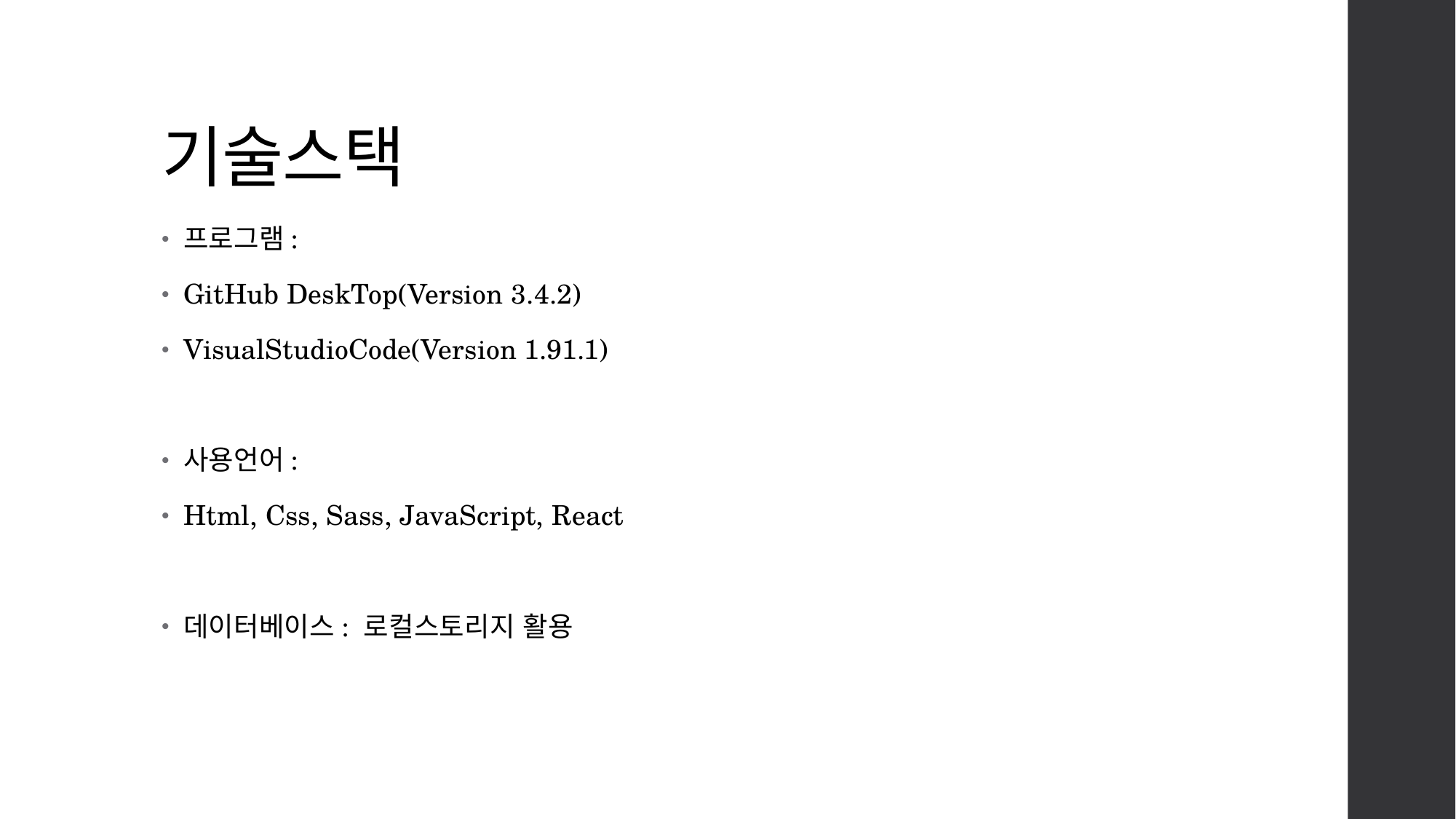

# 기술스택
프로그램:
GitHub DeskTop(Version 3.4.2)
VisualStudioCode(Version 1.91.1)

사용언어:
Html, Css, Sass, JavaScript, React

데이터베이스: 로컬스토리지 활용